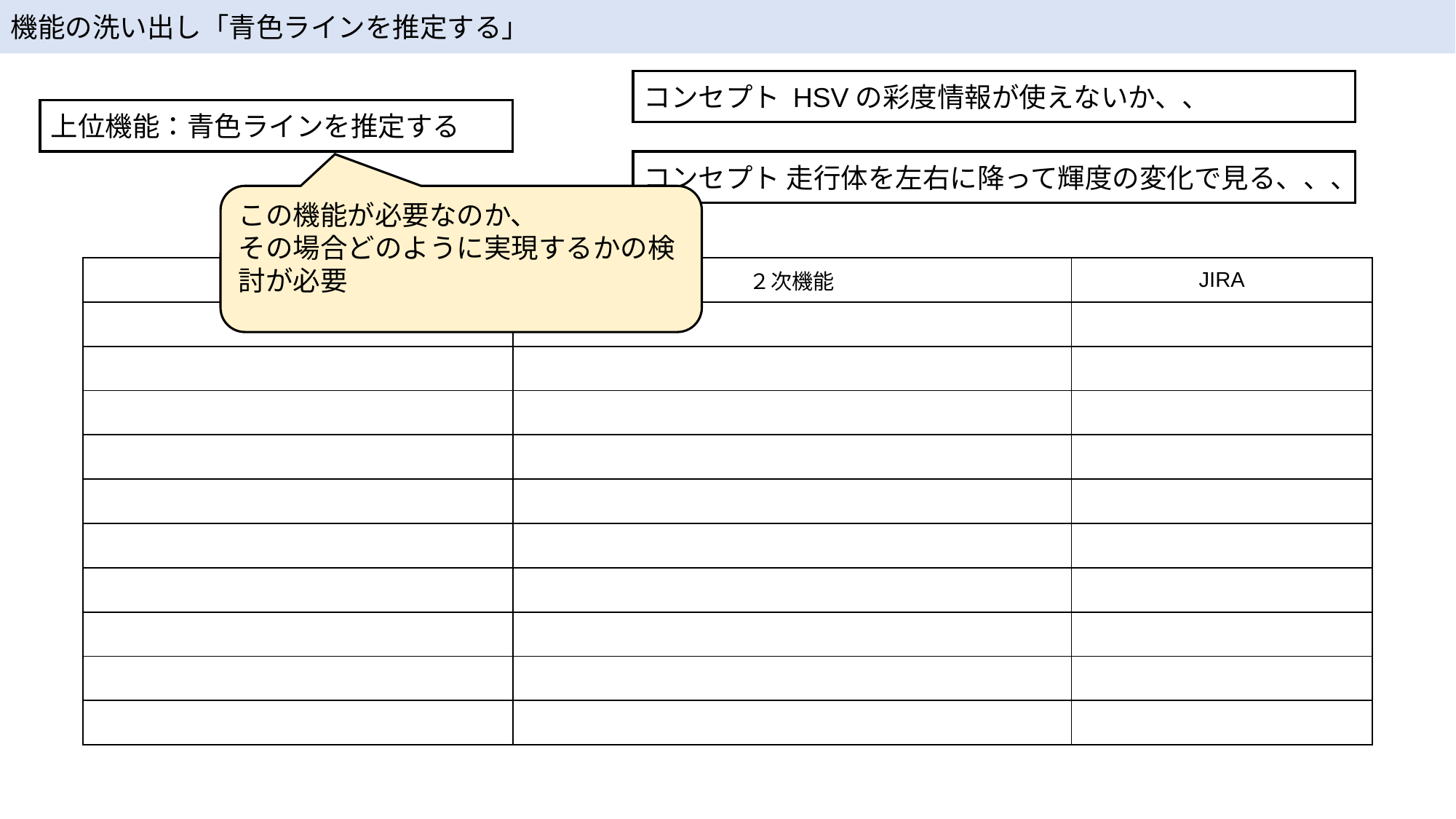

機能の洗い出し「青色ラインを推定する」
コンセプト HSVの彩度情報が使えないか、、
上位機能：青色ラインを推定する
コンセプト 走行体を左右に降って輝度の変化で見る、、、
この機能が必要なのか、
その場合どのように実現するかの検討が必要
| 1次機能 | ２次機能 | JIRA |
| --- | --- | --- |
|  |  |  |
|  |  |  |
|  |  |  |
|  |  |  |
|  |  |  |
|  |  |  |
|  |  |  |
|  |  |  |
|  |  |  |
|  |  |  |